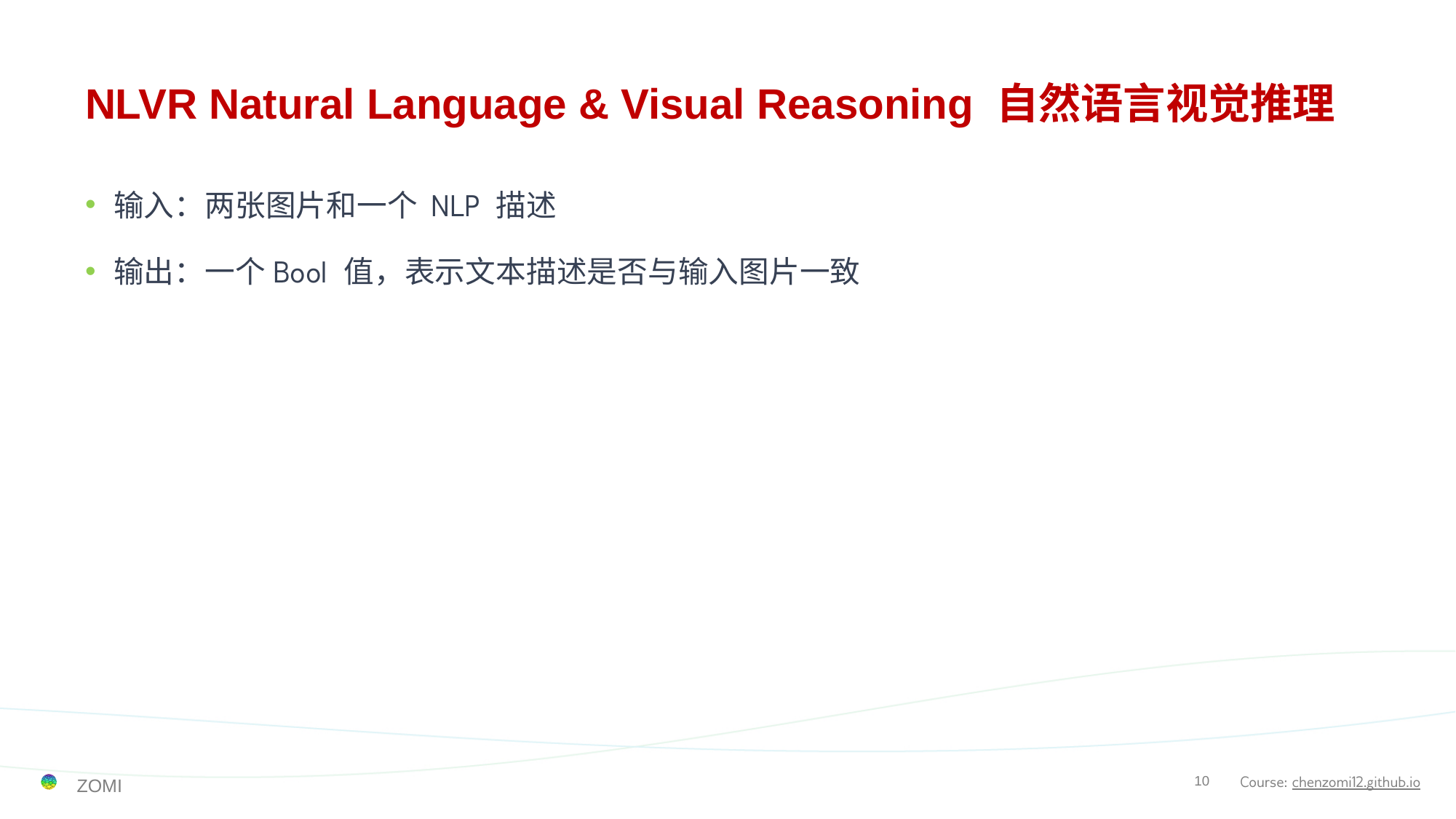

# NLVR Natural Language & Visual Reasoning 自然语言视觉推理
输入：两张图片和一个 NLP 描述
输出：一个Bool 值，表示文本描述是否与输入图片一致